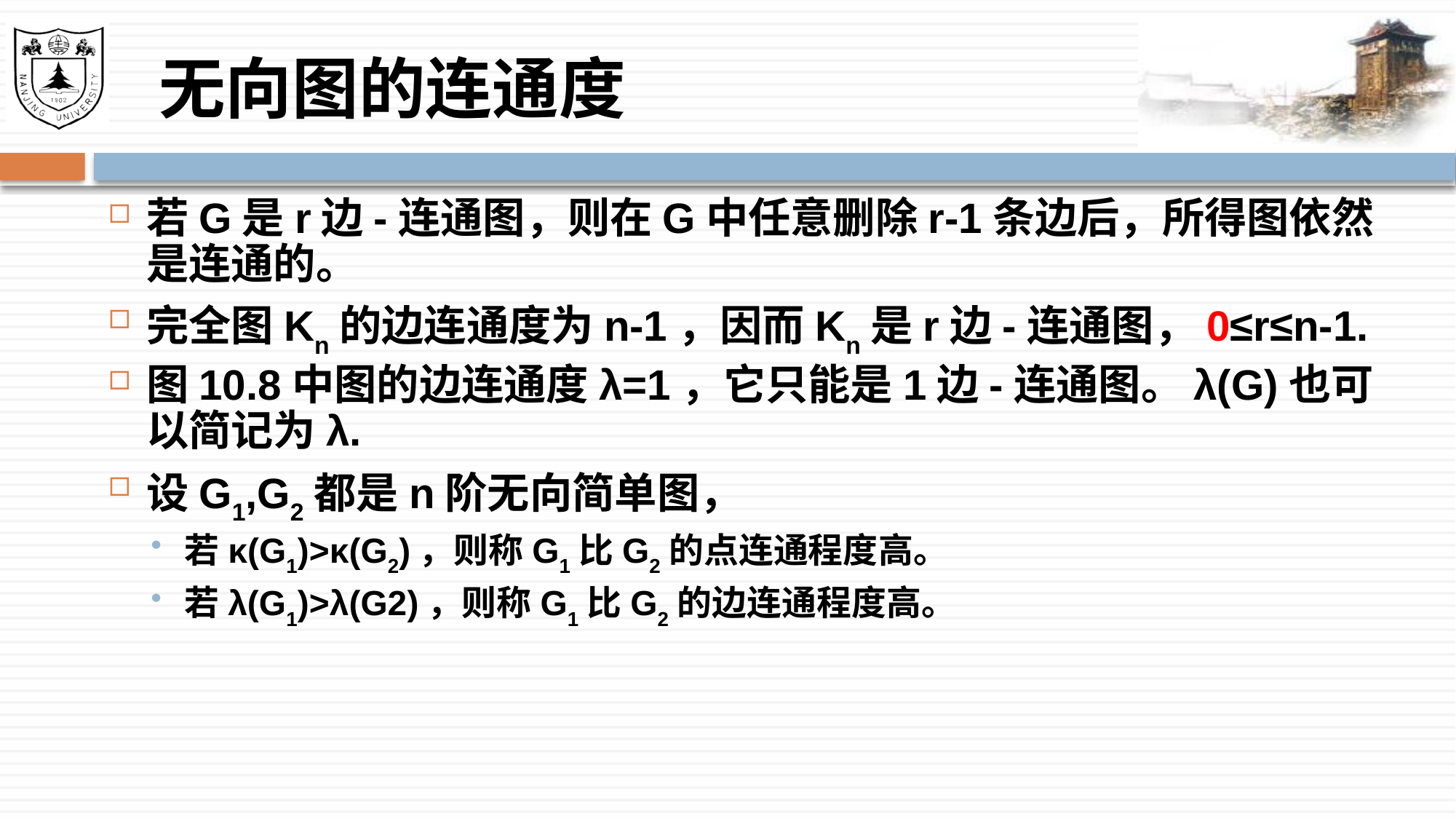

# 无向图的连通度
若G是r边-连通图，则在G中任意删除r-1条边后，所得图依然是连通的。
完全图Kn的边连通度为n-1，因而Kn是r边-连通图，0≤r≤n-1.
图10.8中图的边连通度λ=1，它只能是1边-连通图。λ(G)也可以简记为λ.
设G1,G2都是n阶无向简单图，
若κ(G1)>κ(G2)，则称G1比G2的点连通程度高。
若λ(G1)>λ(G2)，则称G1比G2的边连通程度高。